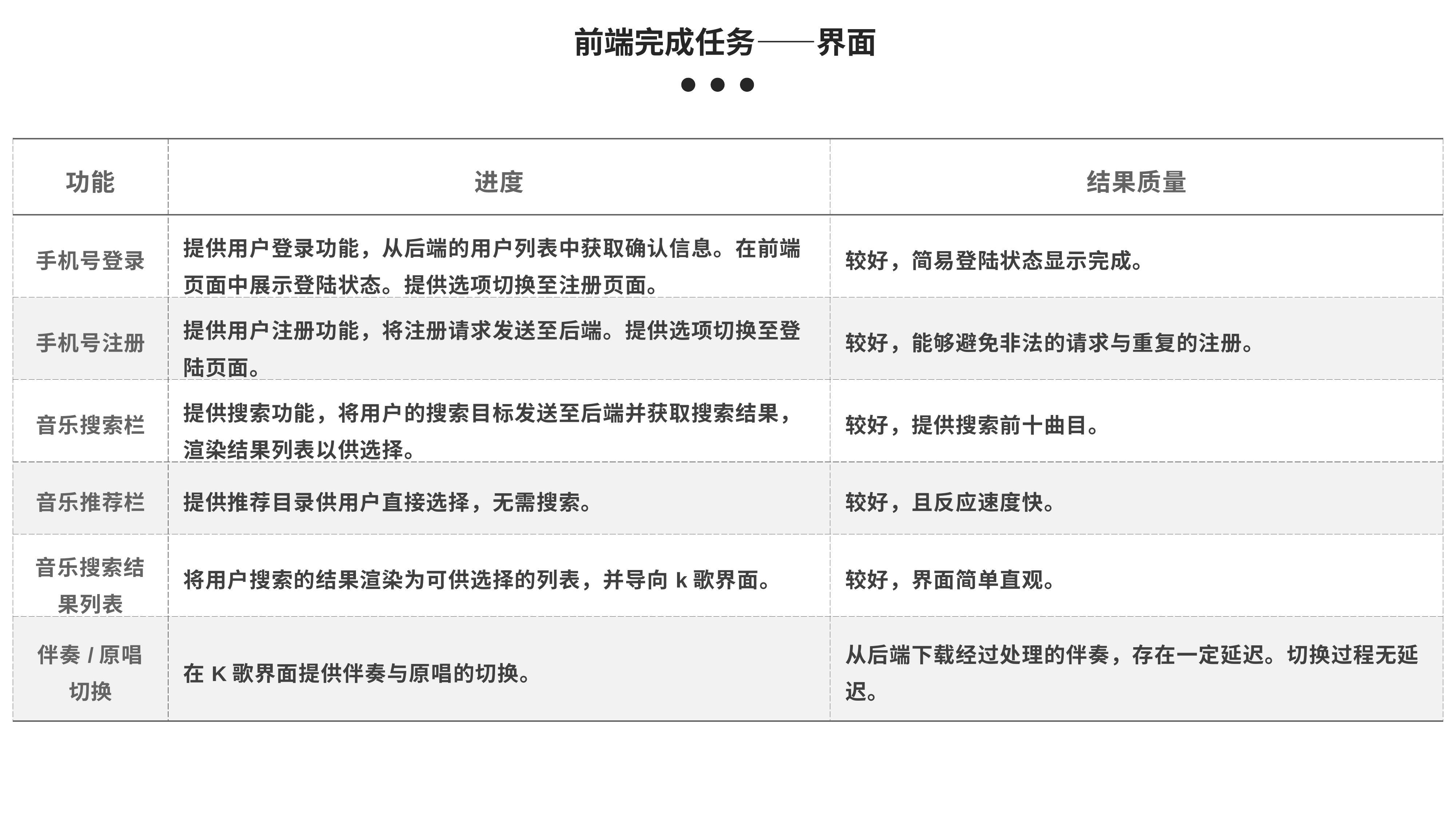

前端完成任务——界面

| 功能 | 进度 | 结果质量 |
| --- | --- | --- |
| 手机号登录 | 提供用户登录功能，从后端的用户列表中获取确认信息。在前端页面中展示登陆状态。提供选项切换至注册页面。 | 较好，简易登陆状态显示完成。 |
| 手机号注册 | 提供用户注册功能，将注册请求发送至后端。提供选项切换至登陆页面。 | 较好，能够避免非法的请求与重复的注册。 |
| 音乐搜索栏 | 提供搜索功能，将用户的搜索目标发送至后端并获取搜索结果，渲染结果列表以供选择。 | 较好，提供搜索前十曲目。 |
| 音乐推荐栏 | 提供推荐目录供用户直接选择，无需搜索。 | 较好，且反应速度快。 |
| 音乐搜索结果列表 | 将用户搜索的结果渲染为可供选择的列表，并导向k歌界面。 | 较好，界面简单直观。 |
| 伴奏/原唱切换 | 在K歌界面提供伴奏与原唱的切换。 | 从后端下载经过处理的伴奏，存在一定延迟。切换过程无延迟。 |